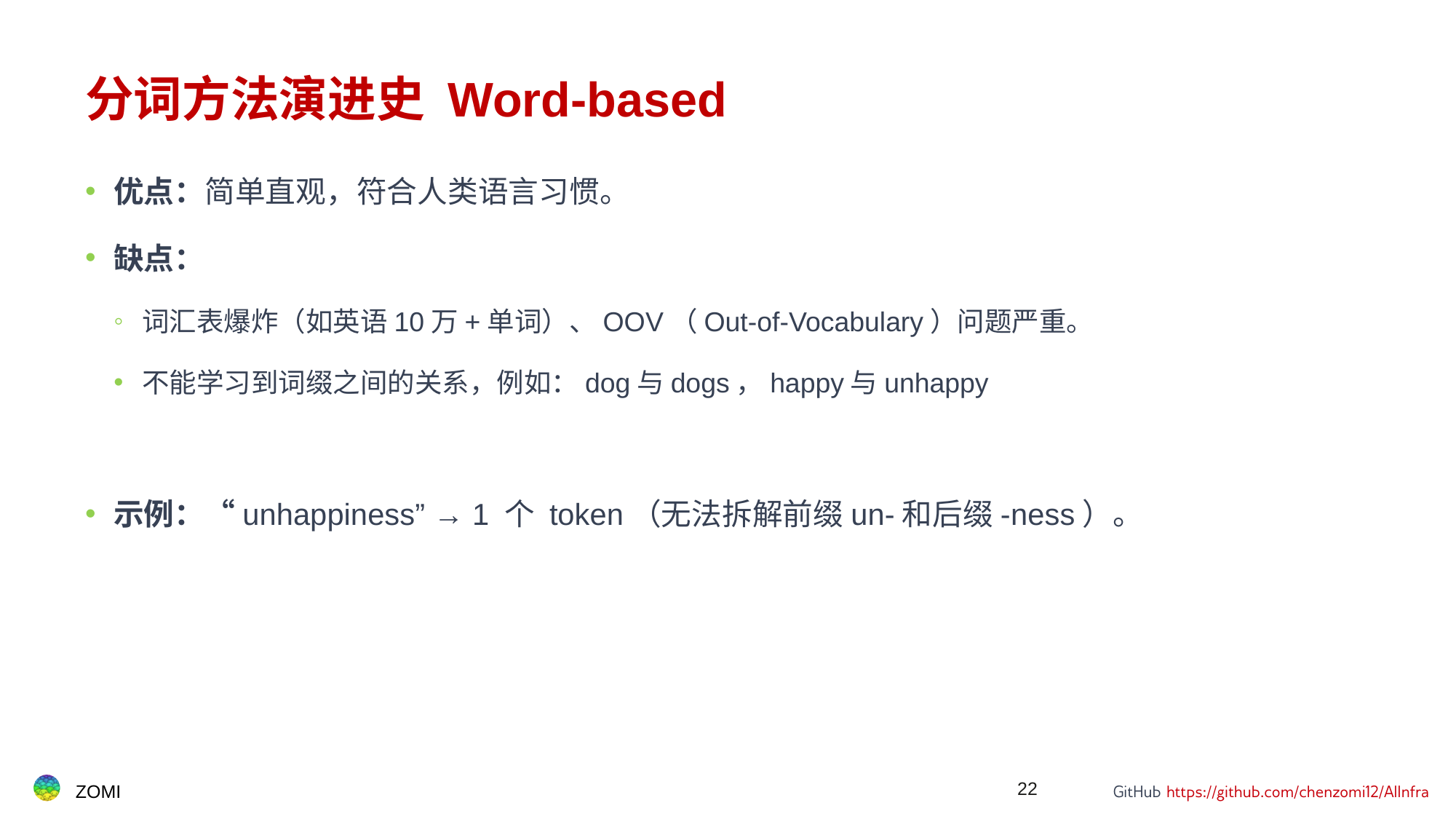

# 分词方法演进史 Word-based
优点：简单直观，符合人类语言习惯。
缺点：
词汇表爆炸（如英语10万+单词）、OOV（Out-of-Vocabulary）问题严重。
不能学习到词缀之间的关系，例如：dog与dogs，happy与unhappy

示例：“unhappiness” → 1 个 token（无法拆解前缀un-和后缀-ness）。